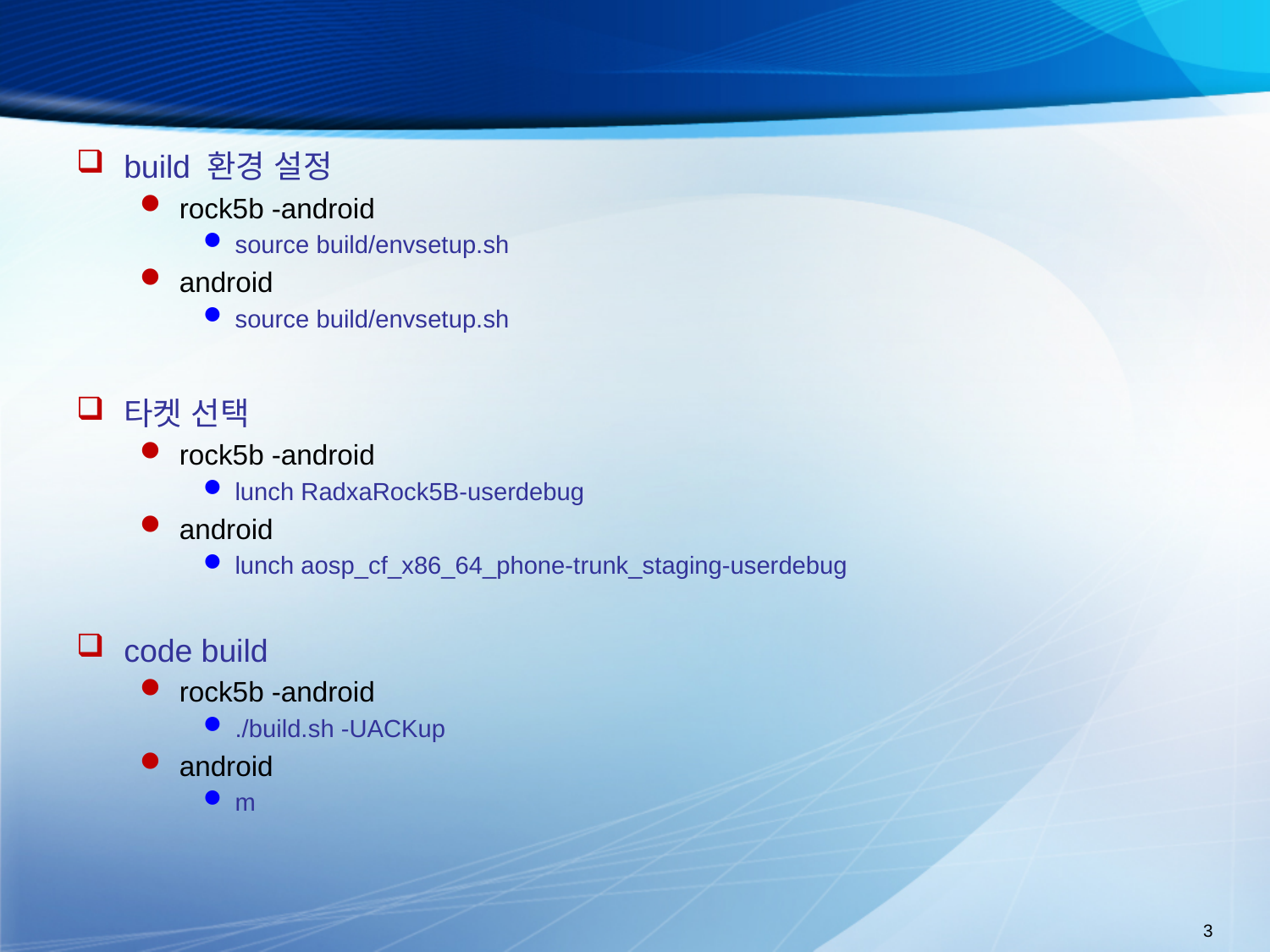

#
build 환경 설정
rock5b -android
source build/envsetup.sh
android
source build/envsetup.sh

타켓 선택
rock5b -android
lunch RadxaRock5B-userdebug
android
lunch aosp_cf_x86_64_phone-trunk_staging-userdebug

code build
rock5b -android
./build.sh -UACKup
android
m